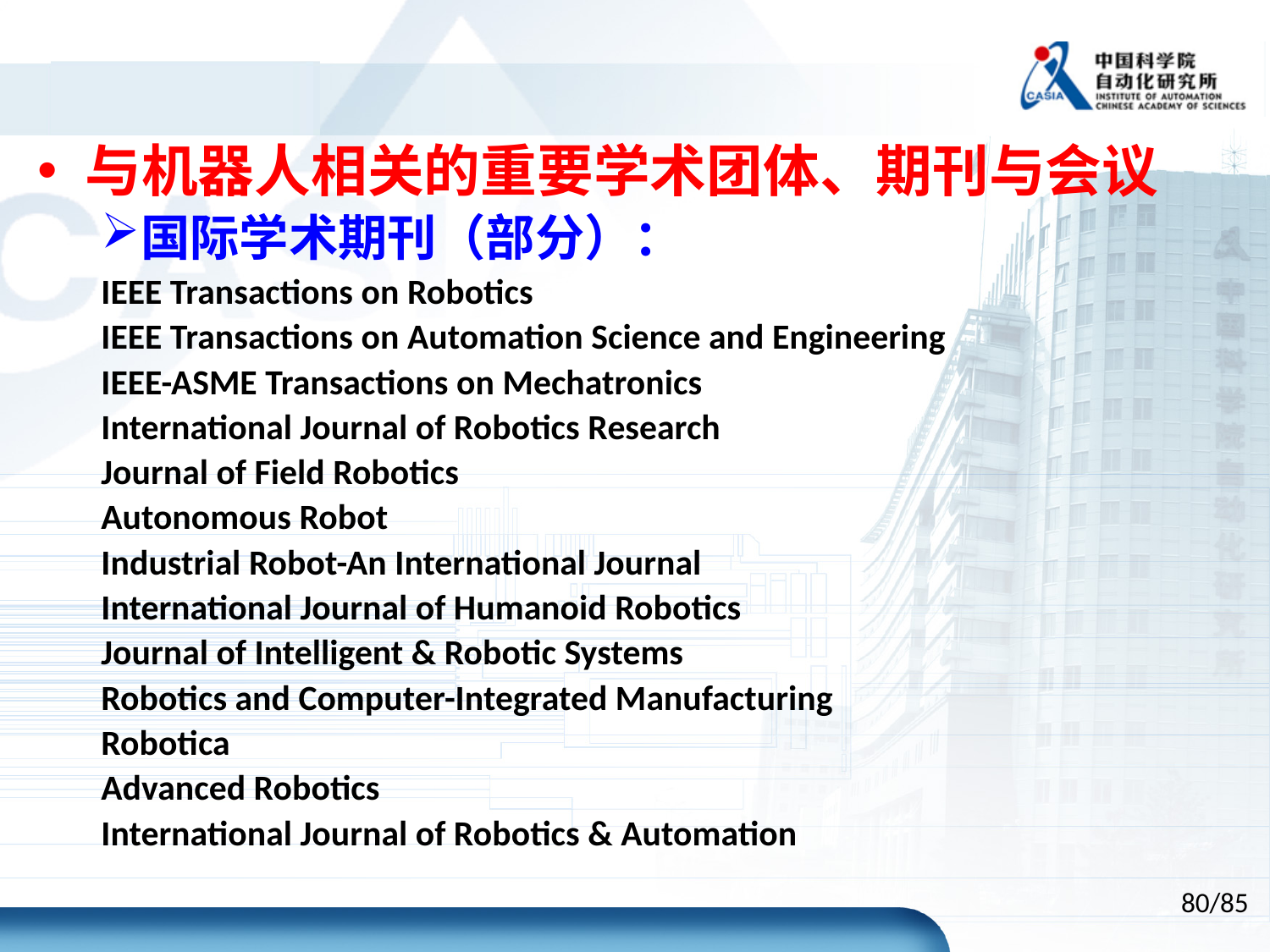

与机器人相关的重要学术团体、期刊与会议
国际学术期刊（部分）：
IEEE Transactions on Robotics
IEEE Transactions on Automation Science and Engineering
IEEE-ASME Transactions on Mechatronics
International Journal of Robotics Research
Journal of Field Robotics
Autonomous Robot
Industrial Robot-An International Journal
International Journal of Humanoid Robotics
Journal of Intelligent & Robotic Systems
Robotics and Computer-Integrated Manufacturing
Robotica
Advanced Robotics
International Journal of Robotics & Automation
80/85